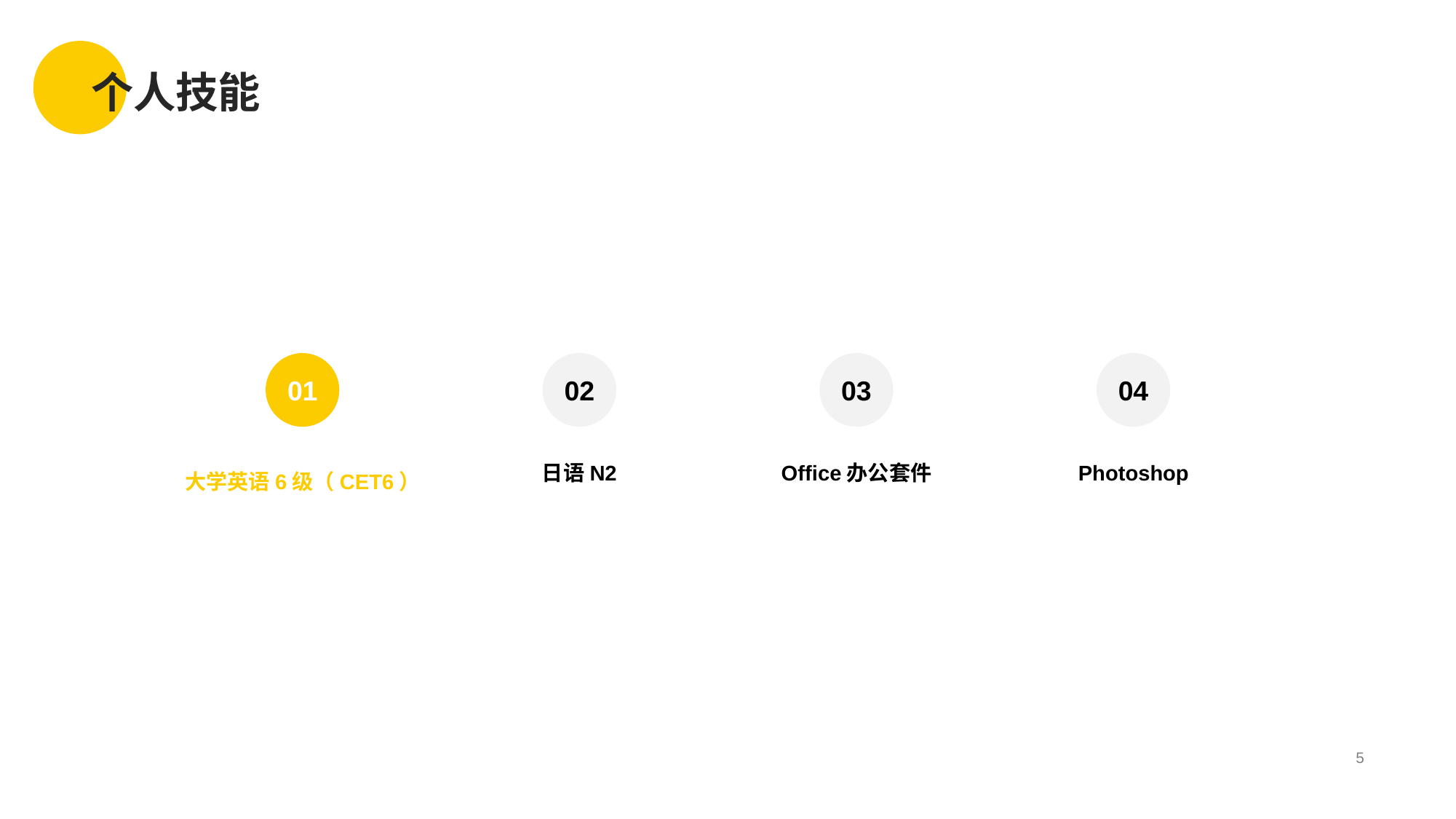

# 个人技能
01
02
03
04
日语N2

Office办公套件
Photoshop
大学英语6级（CET6）
5